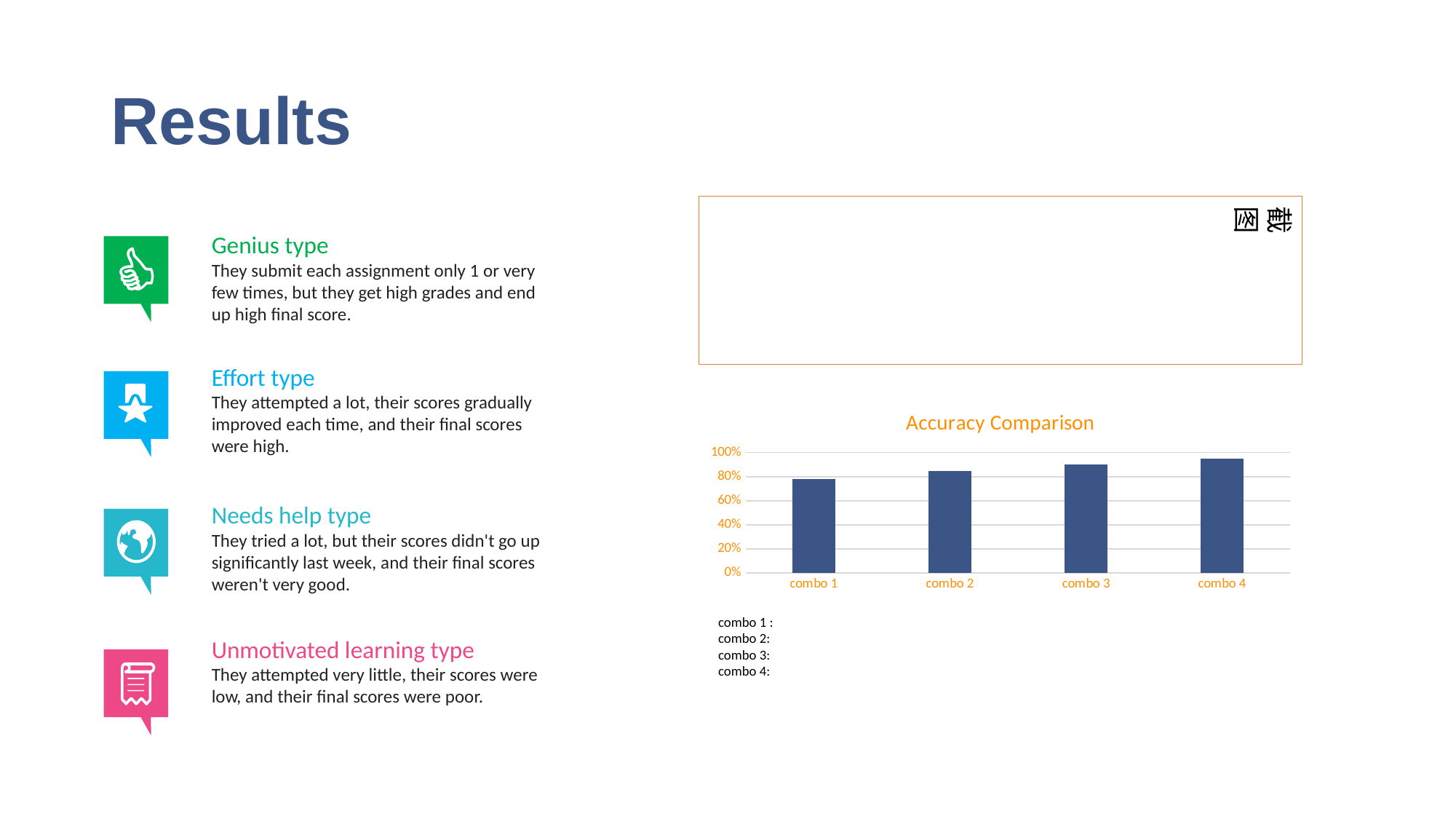

# Results
截
图
Genius type
They submit each assignment only 1 or very few times, but they get high grades and end up high final score.

Effort type
They attempted a lot, their scores gradually improved each time, and their final scores were high.

### Chart: Accuracy Comparison

| Category | 系列 1 |
|---|---|
| combo 1 | 0.78 |
| combo 2 | 0.85 |
| combo 3 | 0.9 |
| combo 4 | 0.95 |
Needs help type
They tried a lot, but their scores didn't go up significantly last week, and their final scores weren't very good.

combo 1 :
combo 2:
combo 3:
combo 4:
Unmotivated learning type
They attempted very little, their scores were low, and their final scores were poor.